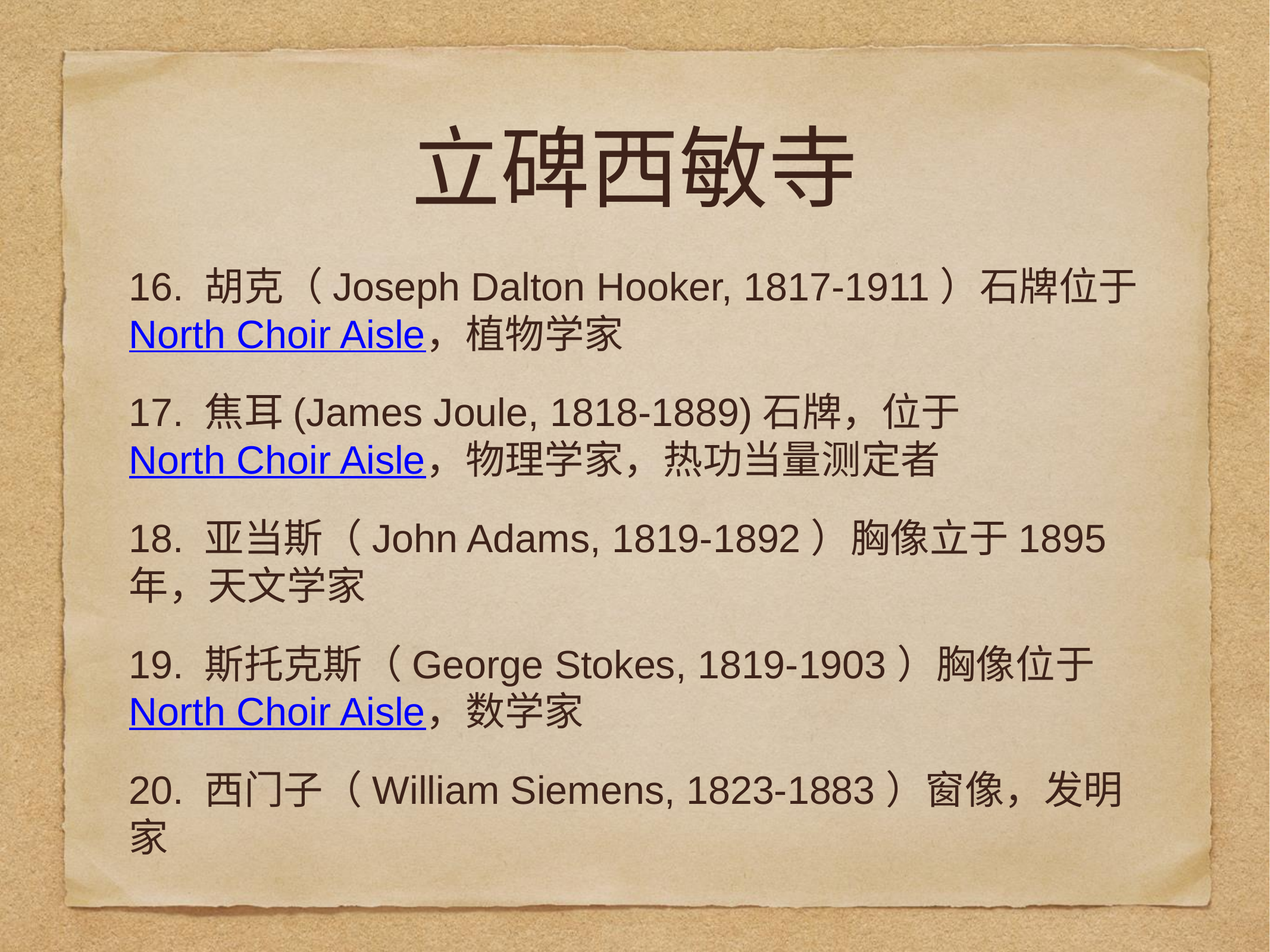

# 立碑西敏寺
16. 胡克（Joseph Dalton Hooker, 1817-1911）石牌位于North Choir Aisle，植物学家
17. 焦耳(James Joule, 1818-1889)石牌，位于North Choir Aisle，物理学家，热功当量测定者
18. 亚当斯（John Adams, 1819-1892）胸像立于1895年，天文学家
19. 斯托克斯（George Stokes, 1819-1903）胸像位于North Choir Aisle，数学家
20. 西门子（William Siemens, 1823-1883）窗像，发明家